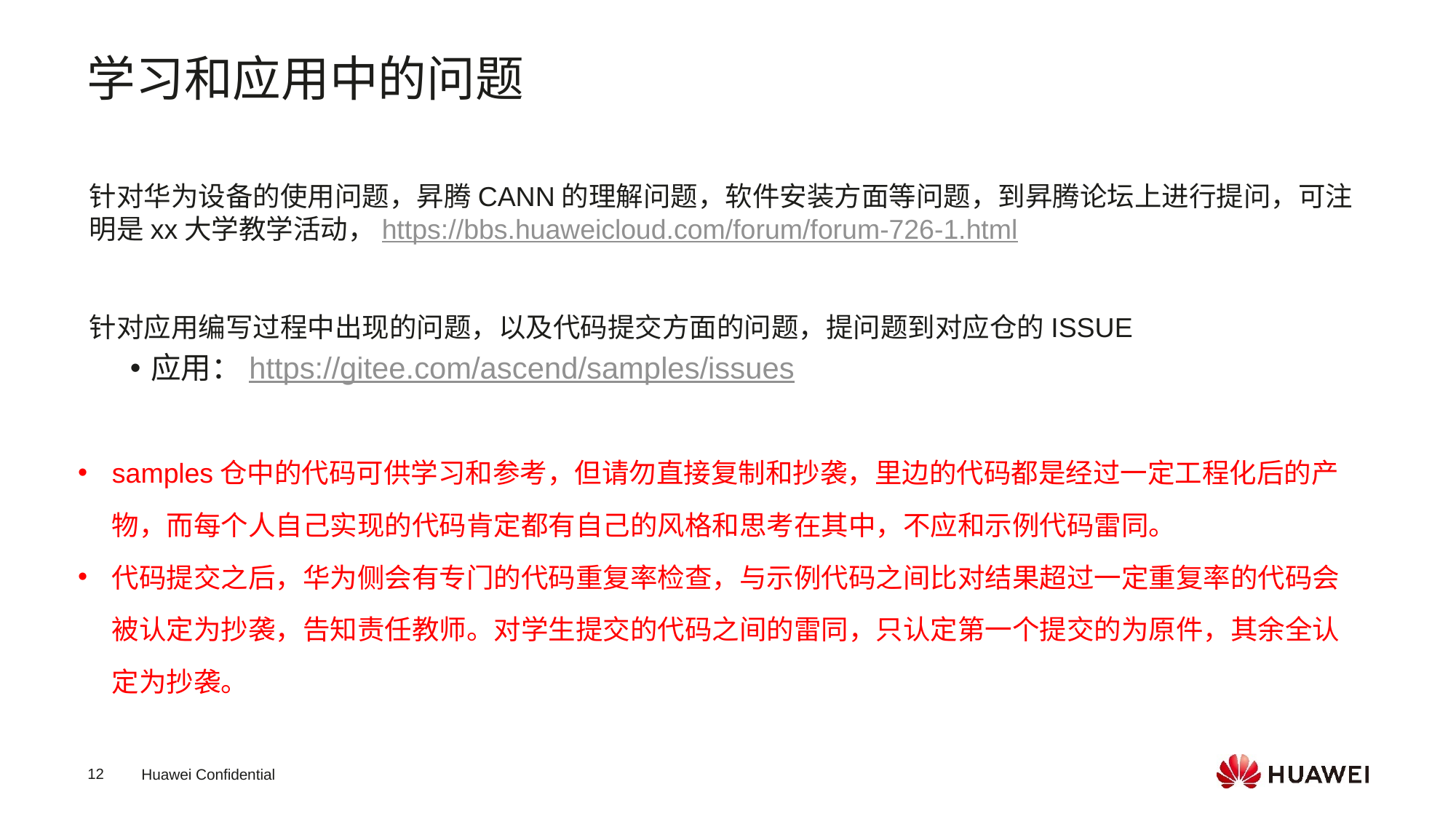

学习和应用中的问题
针对华为设备的使用问题，昇腾CANN的理解问题，软件安装方面等问题，到昇腾论坛上进行提问，可注明是xx大学教学活动，https://bbs.huaweicloud.com/forum/forum-726-1.html

针对应用编写过程中出现的问题，以及代码提交方面的问题，提问题到对应仓的ISSUE
应用：https://gitee.com/ascend/samples/issues

samples仓中的代码可供学习和参考，但请勿直接复制和抄袭，里边的代码都是经过一定工程化后的产物，而每个人自己实现的代码肯定都有自己的风格和思考在其中，不应和示例代码雷同。
代码提交之后，华为侧会有专门的代码重复率检查，与示例代码之间比对结果超过一定重复率的代码会被认定为抄袭，告知责任教师。对学生提交的代码之间的雷同，只认定第一个提交的为原件，其余全认定为抄袭。